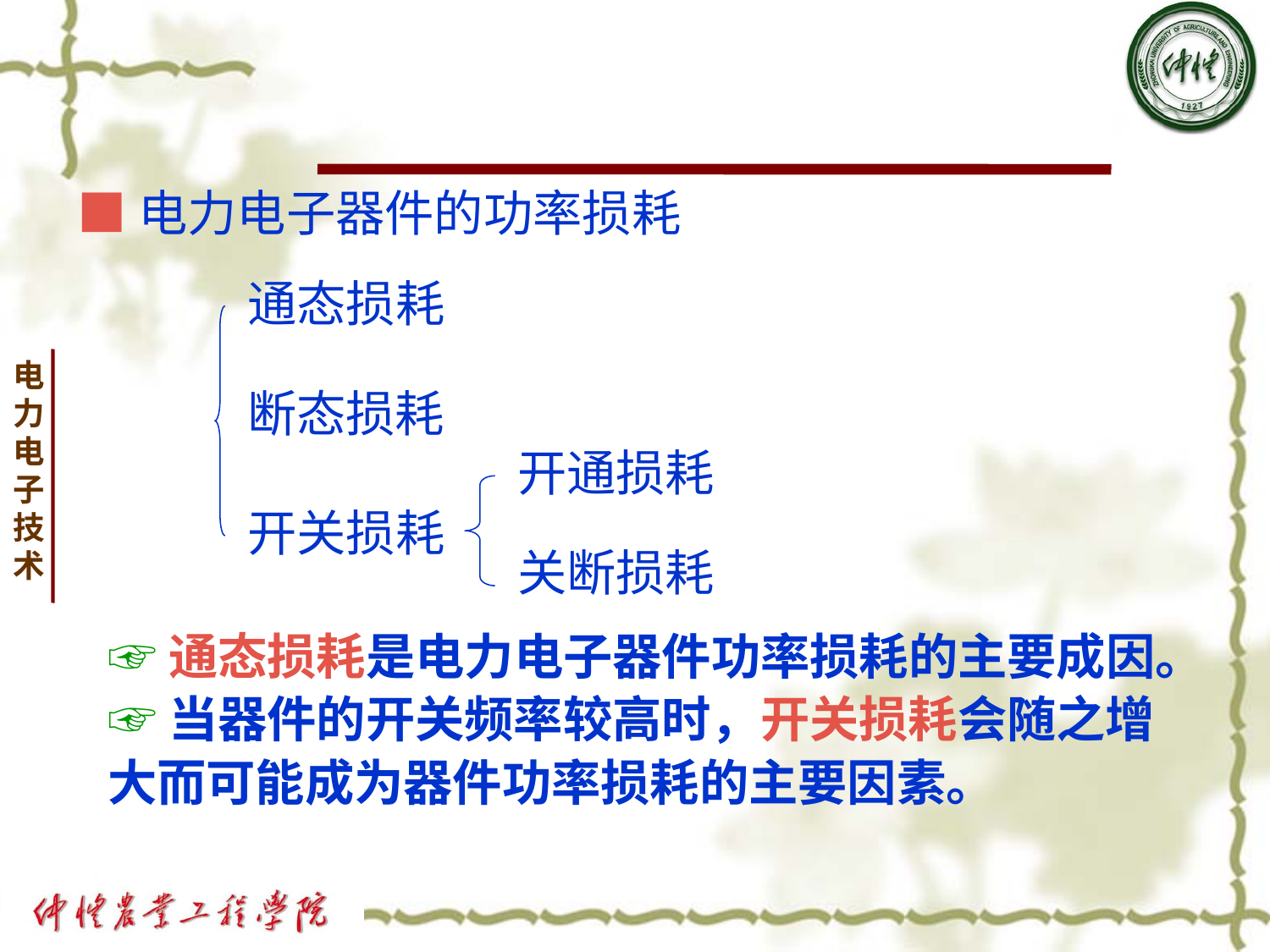

■电力电子器件的功率损耗
通态损耗

断态损耗
开通损耗

开关损耗
关断损耗
☞通态损耗是电力电子器件功率损耗的主要成因。
☞当器件的开关频率较高时，开关损耗会随之增
大而可能成为器件功率损耗的主要因素。